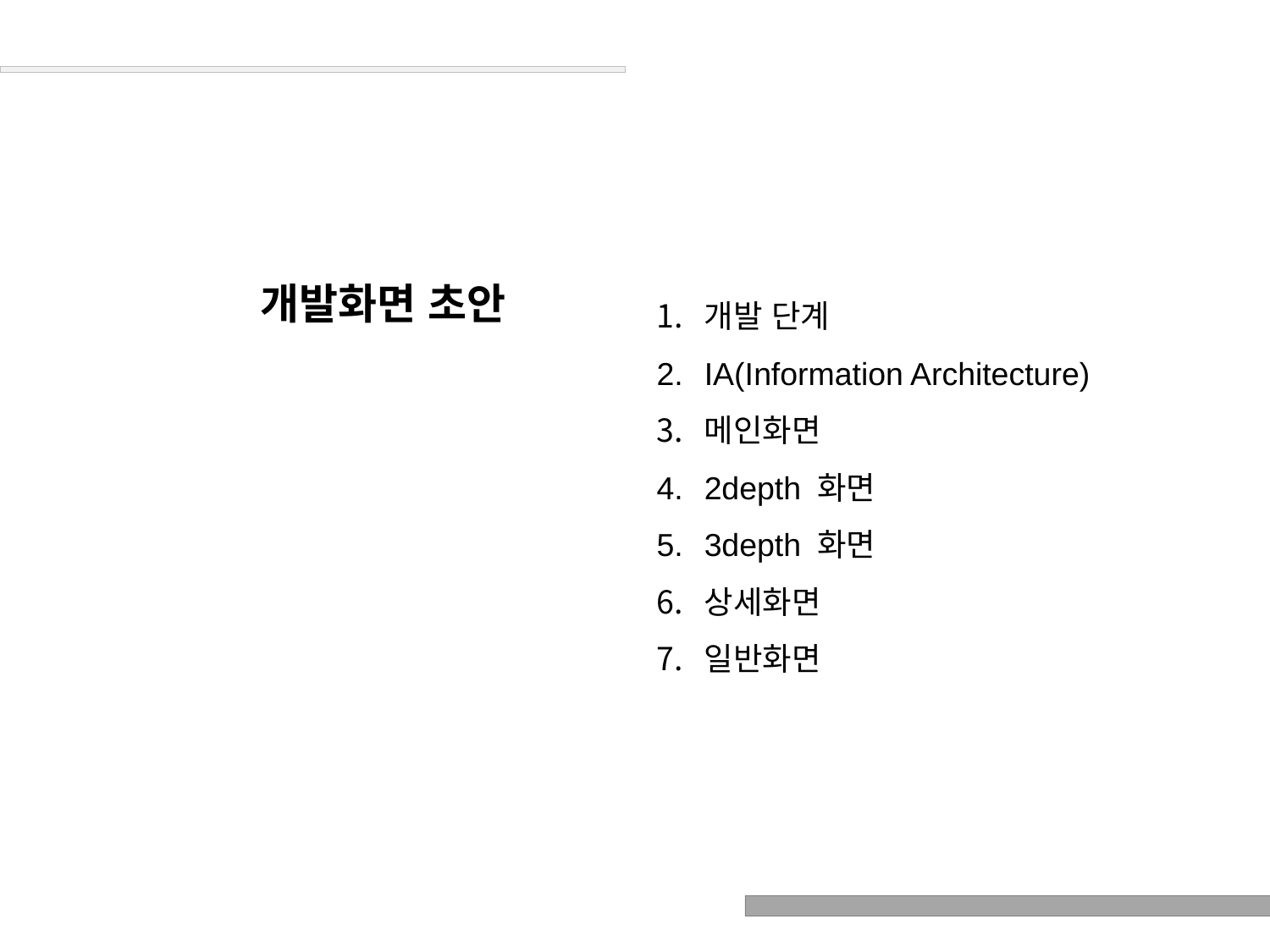

개발화면 초안
개발 단계
IA(Information Architecture)
메인화면
2depth 화면
3depth 화면
상세화면
일반화면